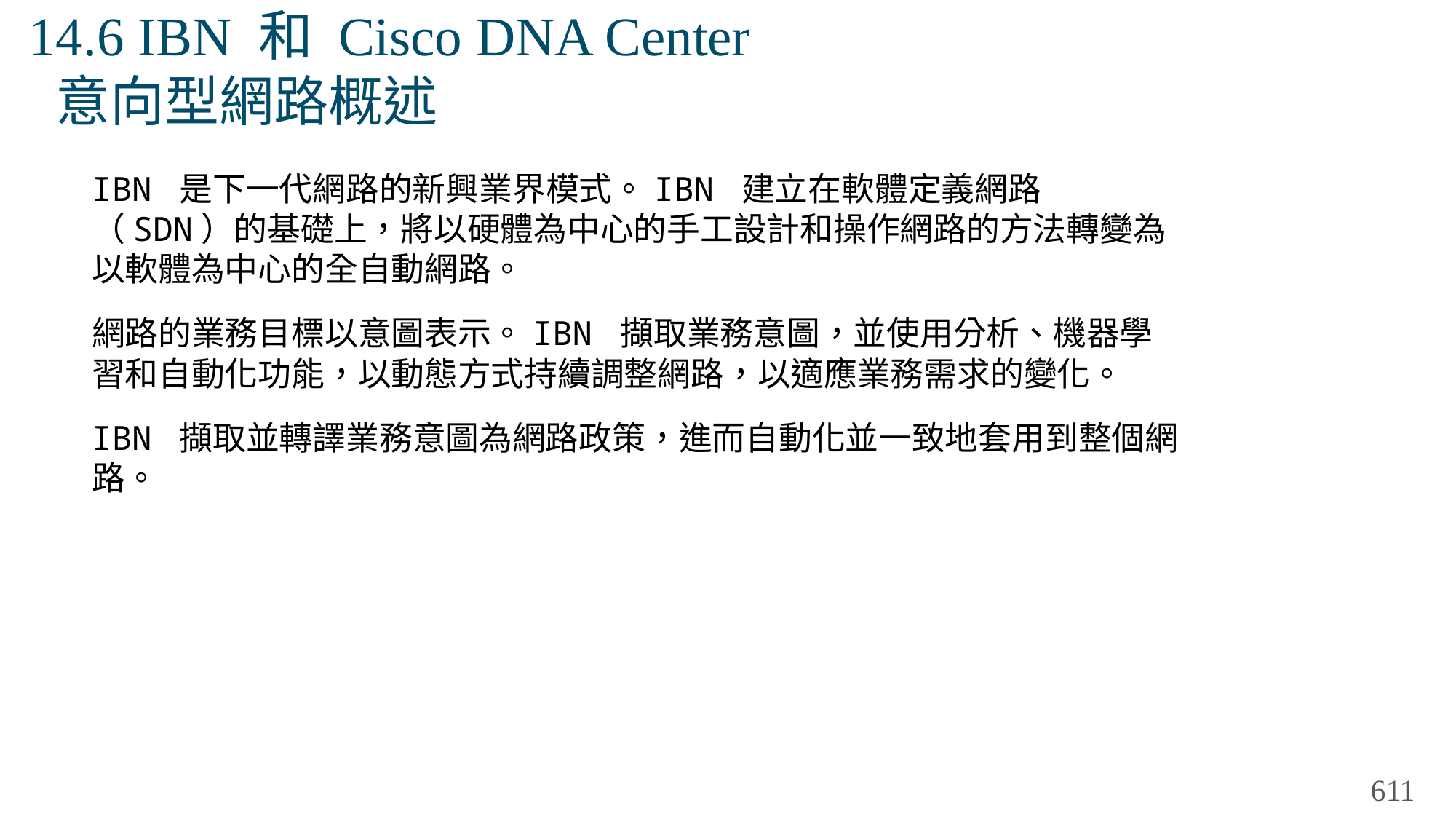

# 14.6 IBN 和 Cisco DNA Center 意向型網路概述
IBN 是下一代網路的新興業界模式。IBN 建立在軟體定義網路（SDN）的基礎上，將以硬體為中心的手工設計和操作網路的方法轉變為以軟體為中心的全自動網路。
網路的業務目標以意圖表示。IBN 擷取業務意圖，並使用分析、機器學習和自動化功能，以動態方式持續調整網路，以適應業務需求的變化。
IBN 擷取並轉譯業務意圖為網路政策，進而自動化並一致地套用到整個網路。

611